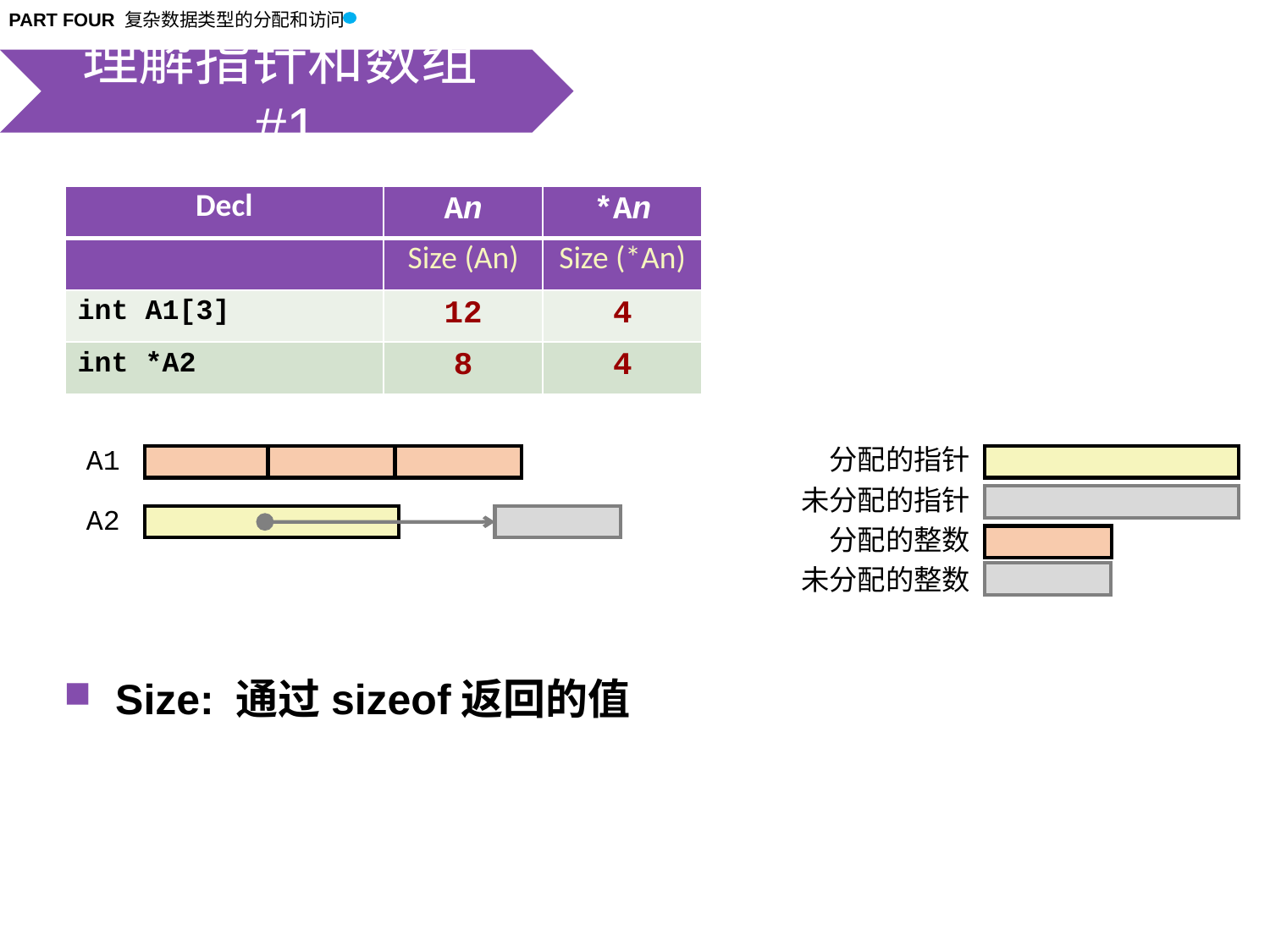

PART FOUR 复杂数据类型的分配和访问

理解指针和数组#1
| Decl | An | \*An |
| --- | --- | --- |
|  | Size (An) | Size (\*An) |
| int A1[3] | 12 | 4 |
| int \*A2 | 8 | 4 |
A1

A2

分配的指针

未分配的指针

分配的整数

未分配的整数

Size: 通过sizeof返回的值